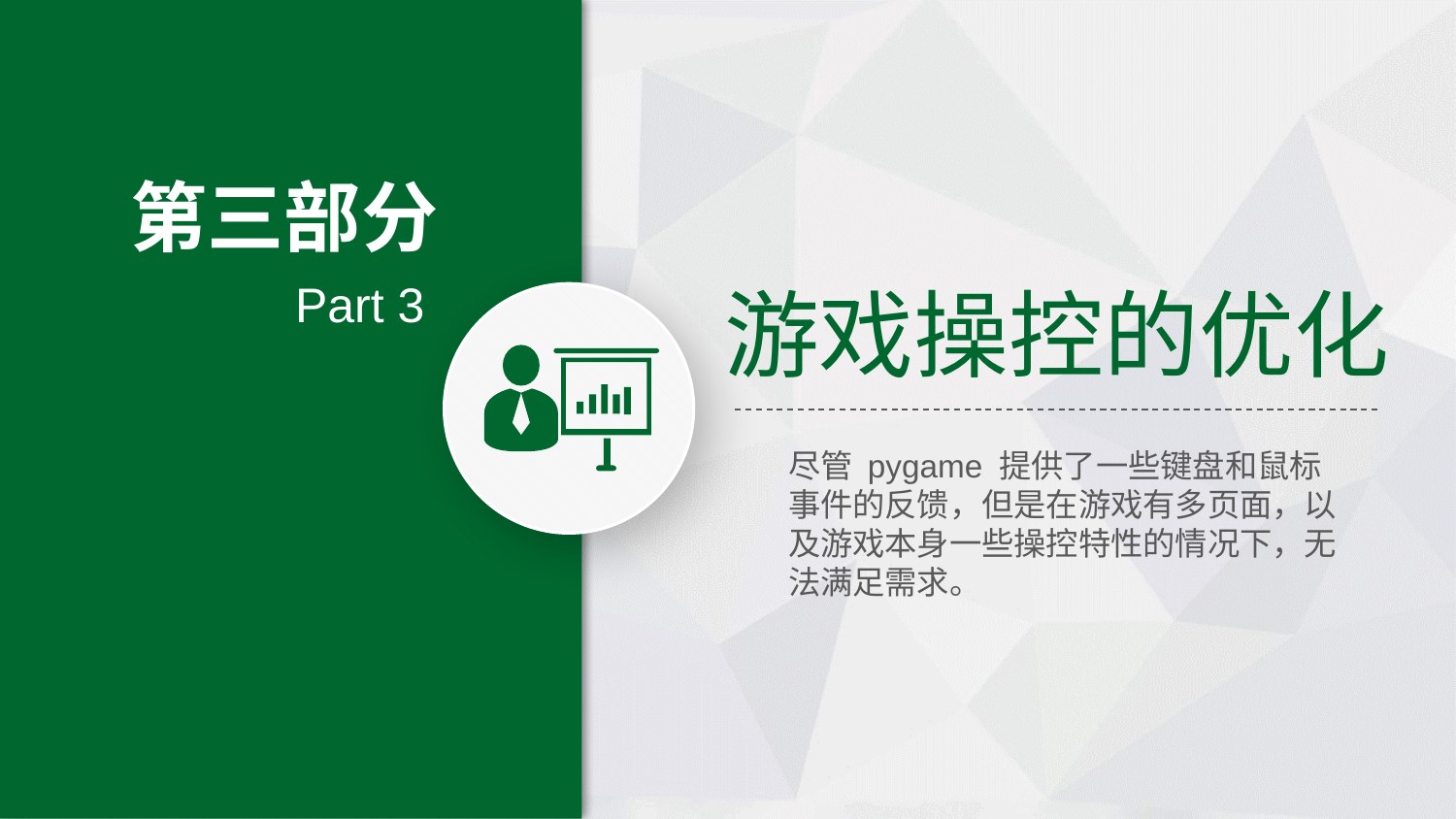

第三部分
Part 3
游戏操控的优化

尽管 pygame 提供了一些键盘和鼠标事件的反馈，但是在游戏有多页面，以及游戏本身一些操控特性的情况下，无法满足需求。